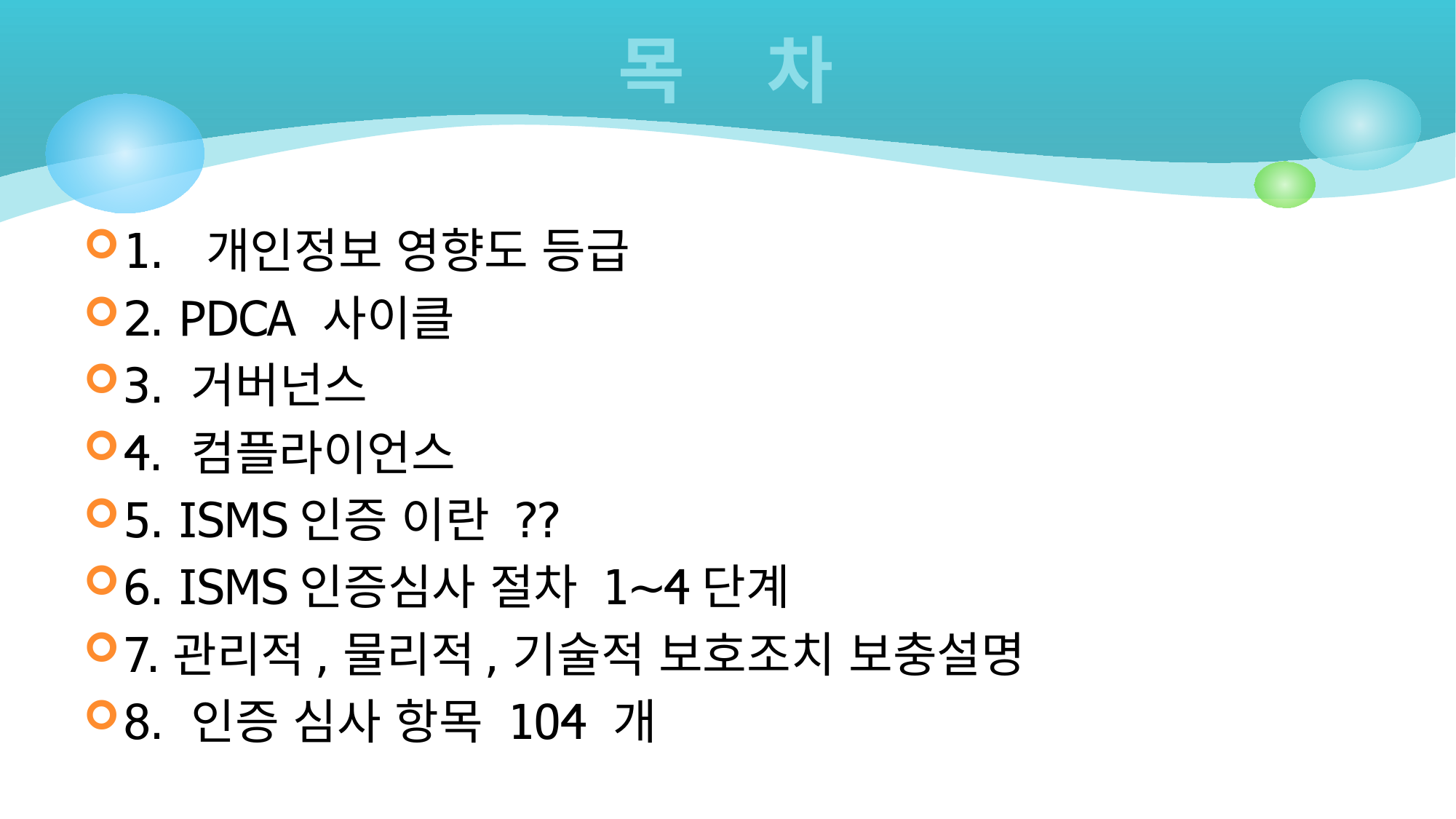

# 목    차
1.  개인정보 영향도 등급
2. PDCA 사이클
3. 거버넌스
4. 컴플라이언스
5. ISMS인증 이란 ??
6. ISMS인증심사 절차 1~4단계
7.관리적,물리적,기술적 보호조치 보충설명
8. 인증 심사 항목 104 개